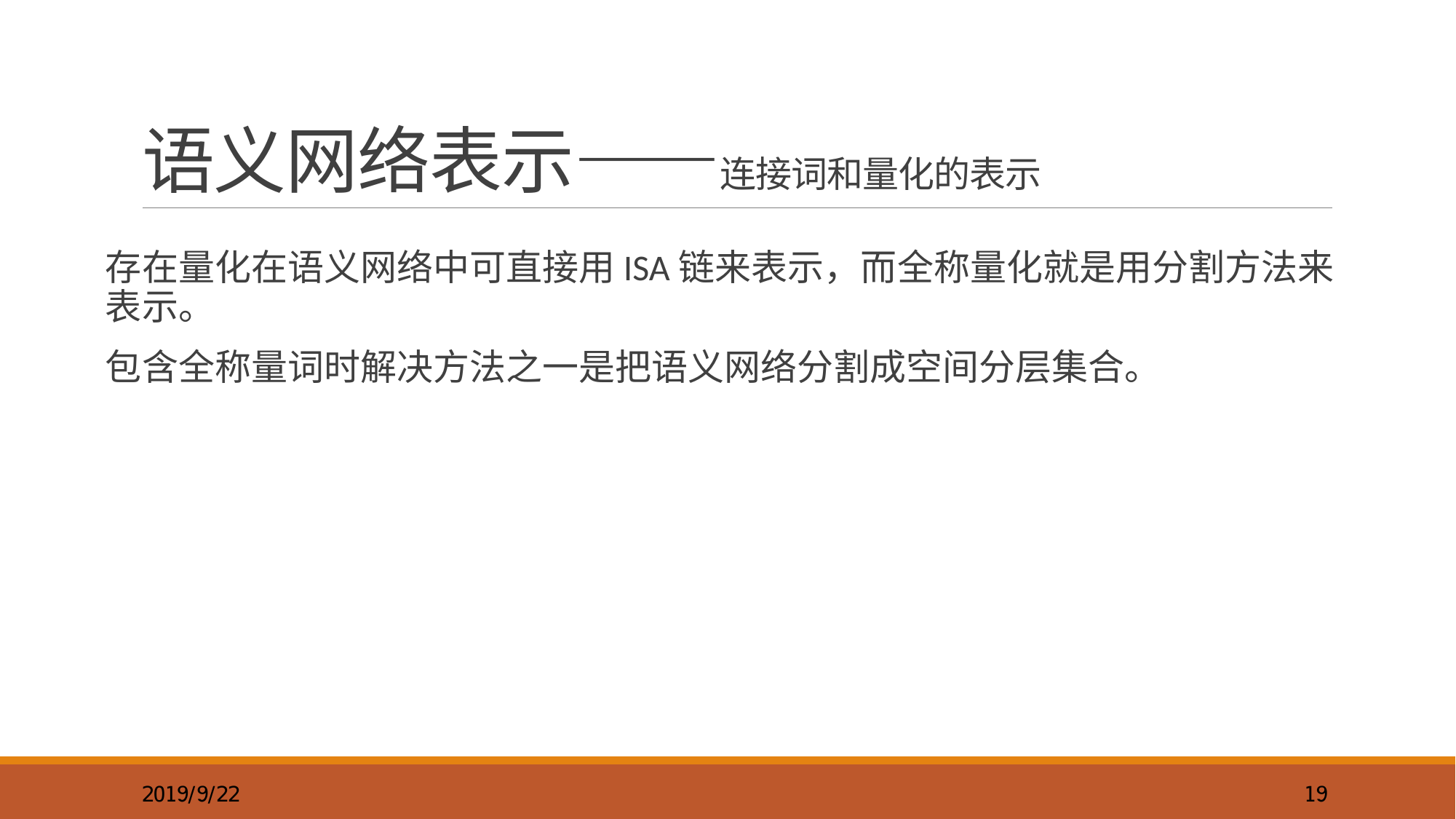

19
# 语义网络表示——连接词和量化的表示
存在量化在语义网络中可直接用ISA链来表示，而全称量化就是用分割方法来表示。
包含全称量词时解决方法之一是把语义网络分割成空间分层集合。

2019/9/22